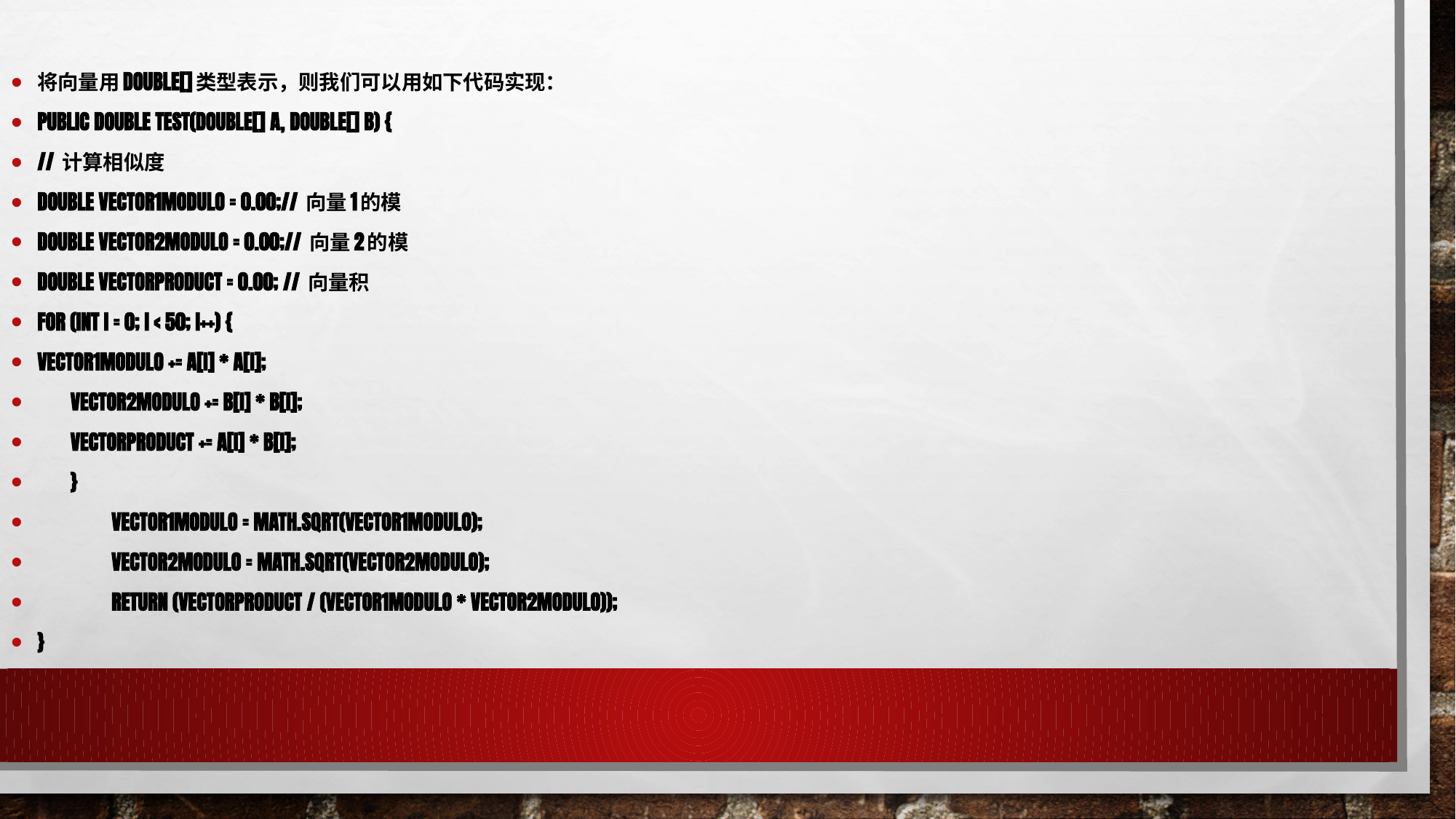

将向量用double[]类型表示，则我们可以用如下代码实现：
public double test(double[] a, double[] b) {
// 计算相似度
double vector1Modulo = 0.00;// 向量1的模
double vector2Modulo = 0.00;// 向量2的模
double vectorProduct = 0.00; // 向量积
for (int i = 0; i < 50; i++) {
vector1Modulo += a[i] * a[i];
       vector2Modulo += b[i] * b[i];
       vectorProduct += a[i] * b[i];
       }
   	vector1Modulo = Math.sqrt(vector1Modulo);
   	vector2Modulo = Math.sqrt(vector2Modulo);
   	return (vectorProduct / (vector1Modulo * vector2Modulo));
}

#